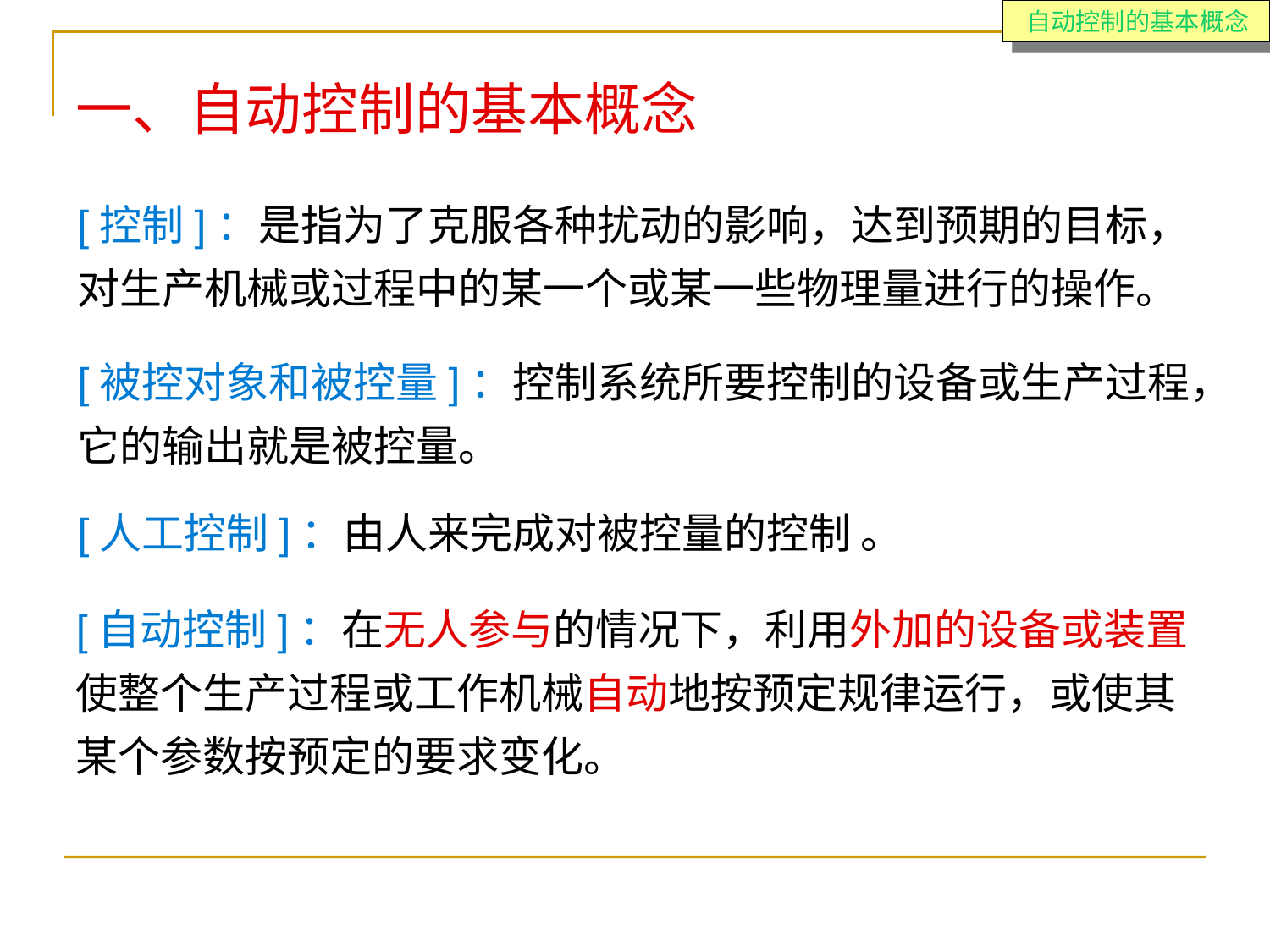

自动控制的基本概念
一、自动控制的基本概念
[控制]：是指为了克服各种扰动的影响，达到预期的目标，对生产机械或过程中的某一个或某一些物理量进行的操作。
[被控对象和被控量]：控制系统所要控制的设备或生产过程，它的输出就是被控量。
[人工控制]：由人来完成对被控量的控制 。
[自动控制]：在无人参与的情况下，利用外加的设备或装置使整个生产过程或工作机械自动地按预定规律运行，或使其某个参数按预定的要求变化。

8